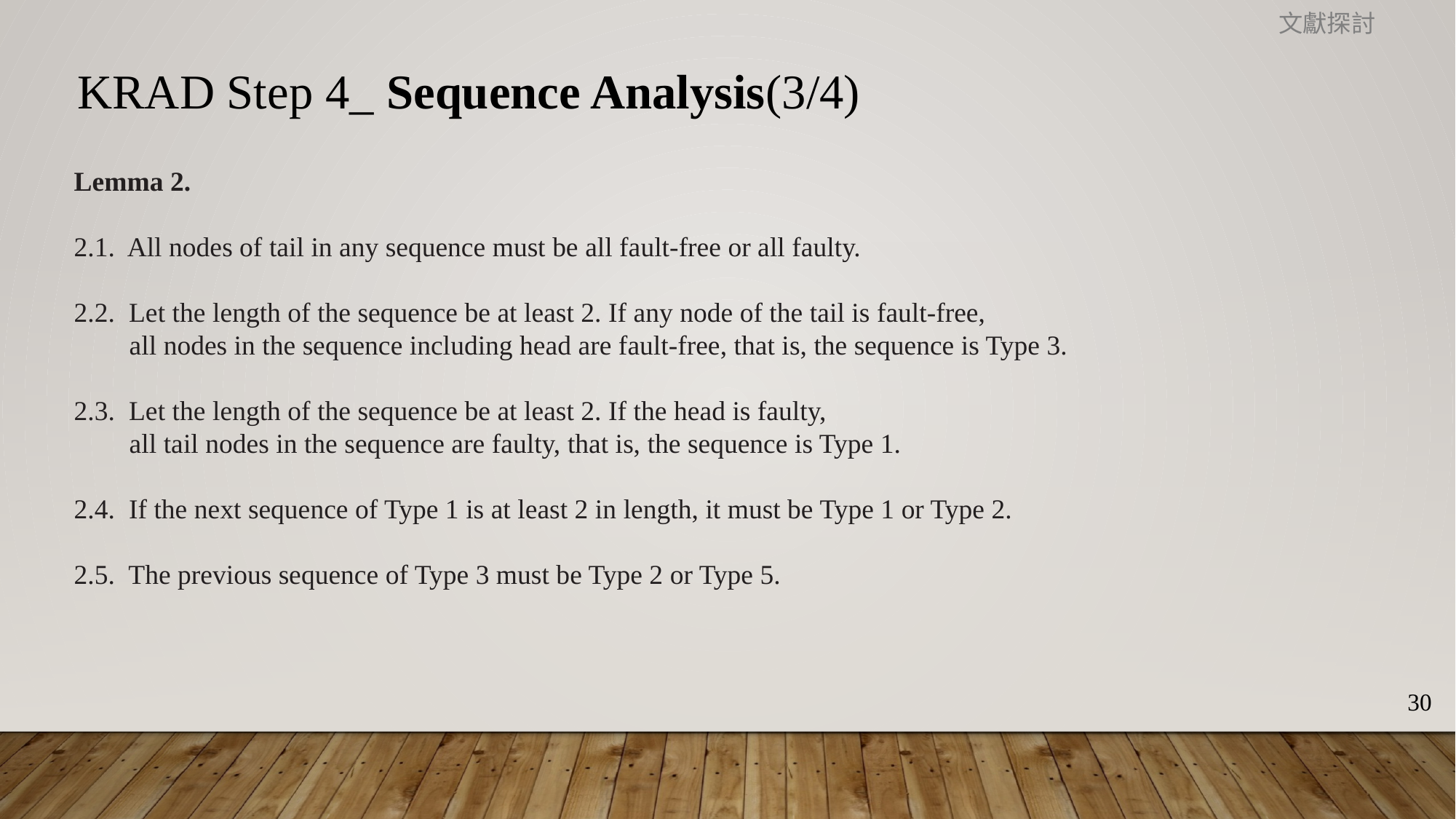

文獻探討
KRAD Step 4_ Sequence Analysis(3/4)
Lemma 2.

2.1.  All nodes of tail in any sequence must be all fault-free or all faulty.

2.2.  Let the length of the sequence be at least 2. If any node of the tail is fault-free,
        all nodes in the sequence including head are fault-free, that is, the sequence is Type 3.

2.3.  Let the length of the sequence be at least 2. If the head is faulty,
        all tail nodes in the sequence are faulty, that is, the sequence is Type 1.

2.4.  If the next sequence of Type 1 is at least 2 in length, it must be Type 1 or Type 2.

2.5.  The previous sequence of Type 3 must be Type 2 or Type 5.
30